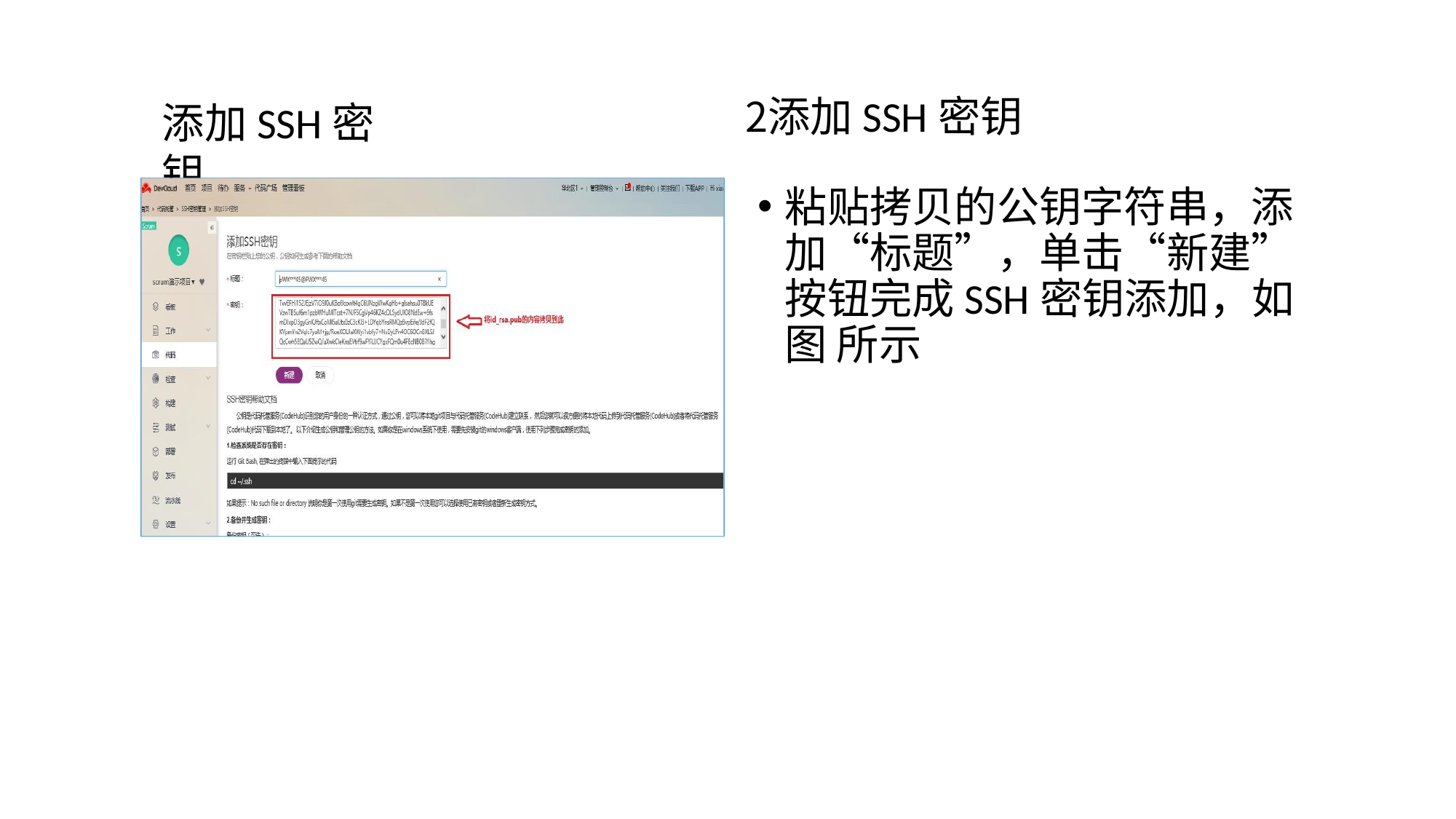

添加SSH密钥

粘贴拷贝的公钥字符串，添 加“标题”，单击“新建”  按钮完成SSH密钥添加，如图 所示
添加SSH密钥